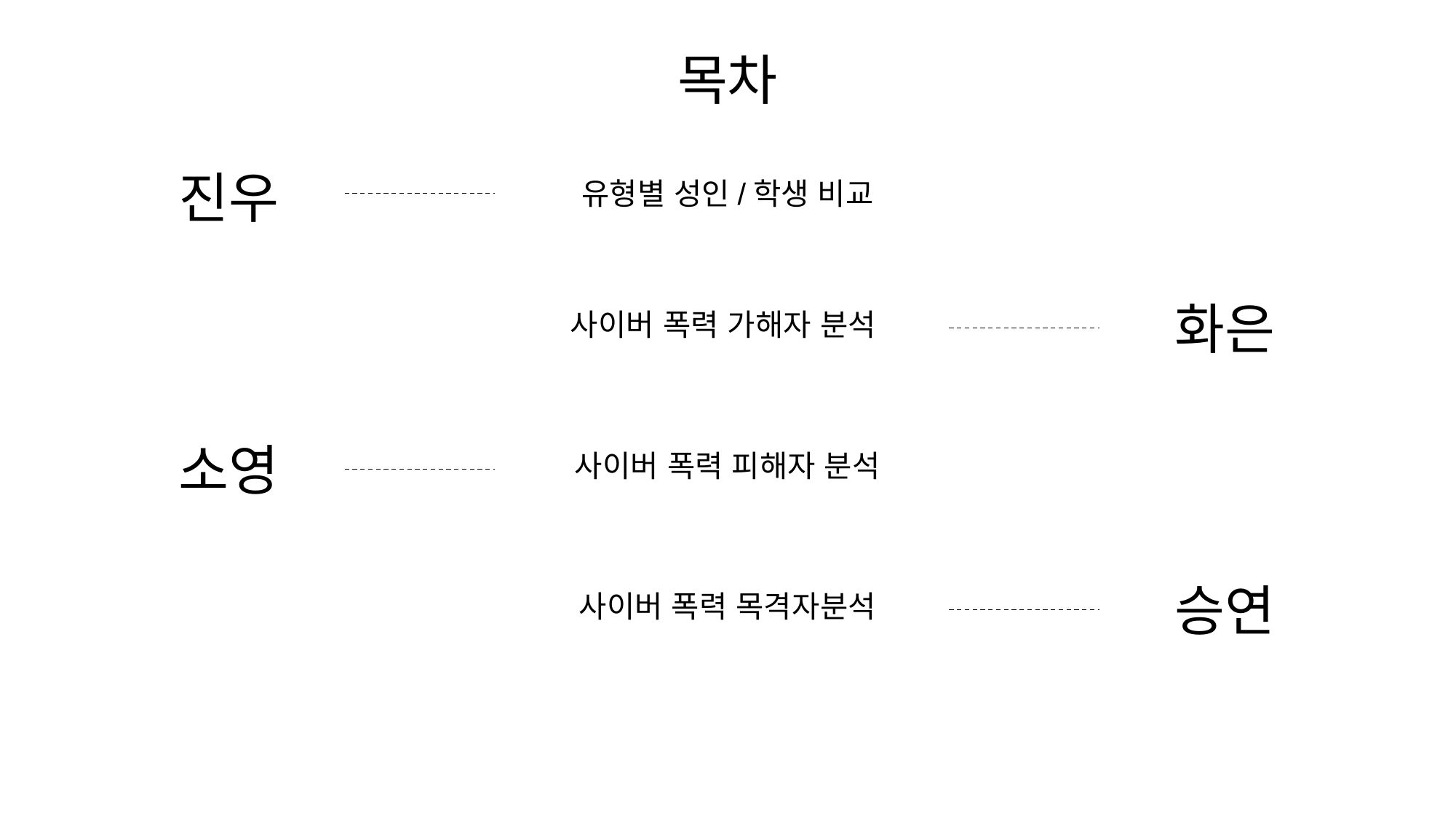

목차
진우
유형별 성인/학생 비교
화은
사이버 폭력 가해자 분석
소영
사이버 폭력 피해자 분석
승연
사이버 폭력 목격자분석